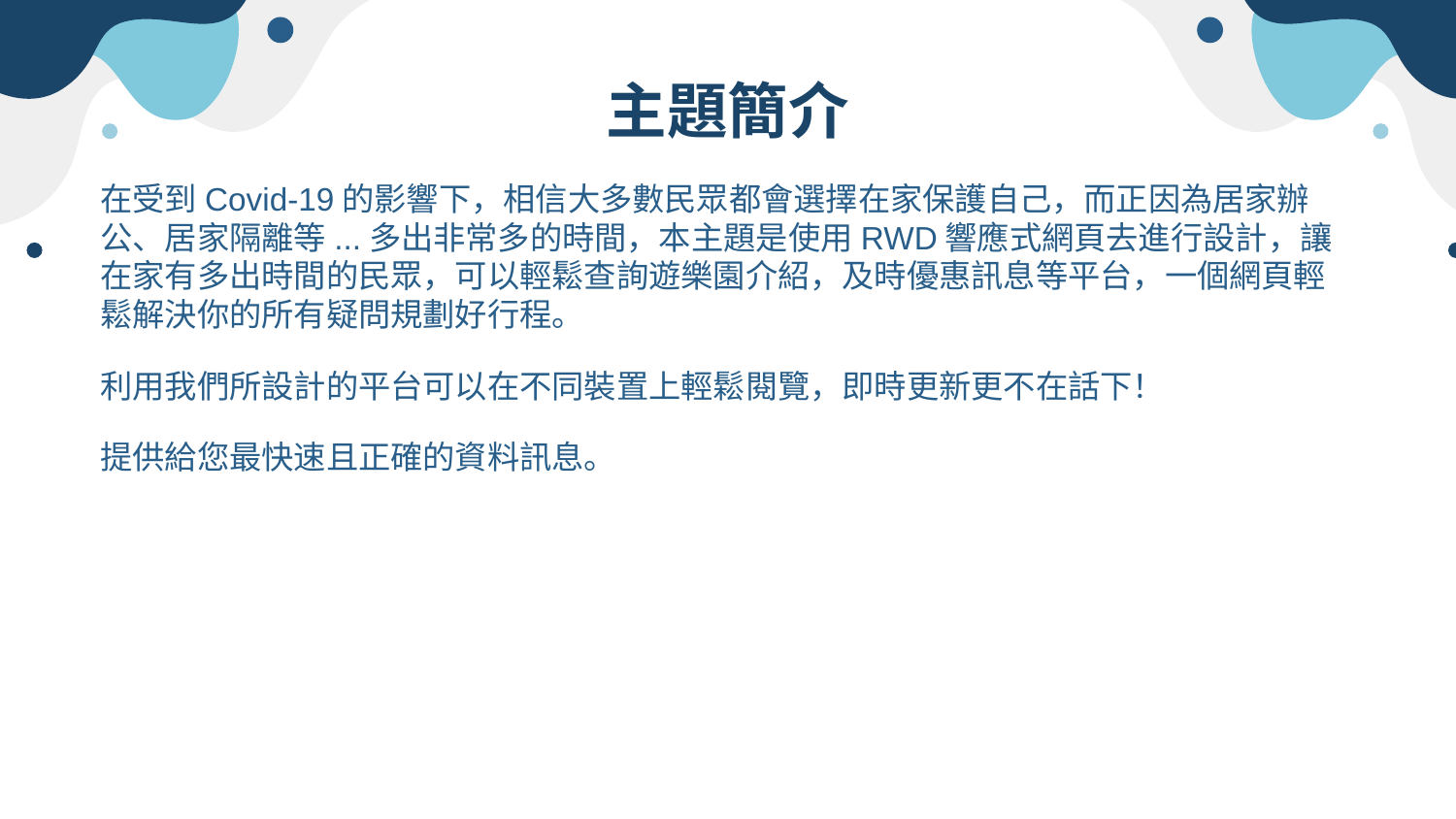

# 主題簡介
在受到Covid-19的影響下，相信大多數民眾都會選擇在家保護自己，而正因為居家辦公、居家隔離等...多出非常多的時間，本主題是使用RWD響應式網頁去進行設計，讓在家有多出時間的民眾，可以輕鬆查詢遊樂園介紹，及時優惠訊息等平台，一個網頁輕鬆解決你的所有疑問規劃好行程。
利用我們所設計的平台可以在不同裝置上輕鬆閱覽，即時更新更不在話下！
提供給您最快速且正確的資料訊息。